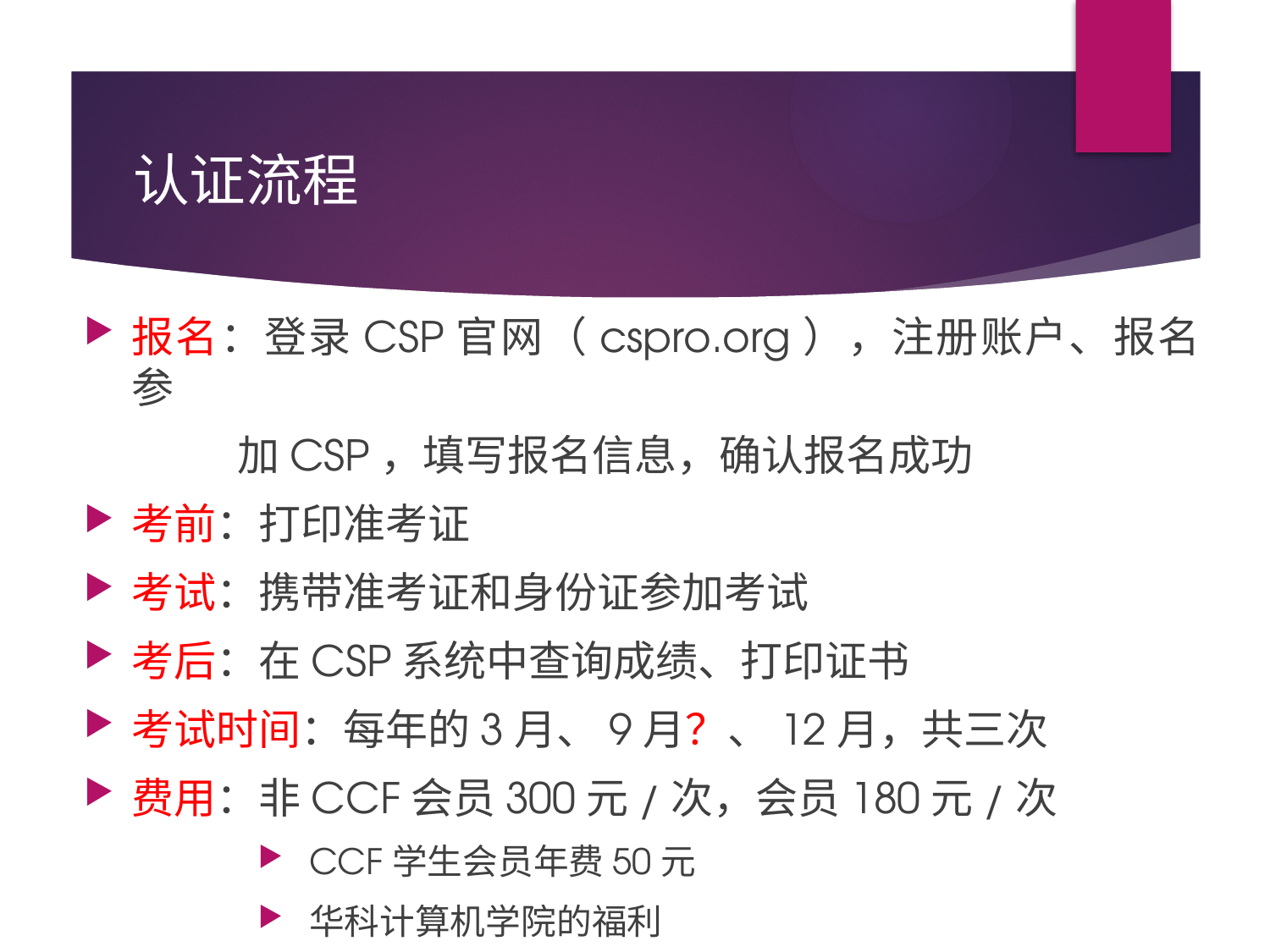

# 认证流程
报名：登录CSP官网（cspro.org），注册账户、报名参
               加CSP，填写报名信息，确认报名成功
考前：打印准考证
考试：携带准考证和身份证参加考试
考后：在CSP系统中查询成绩、打印证书
考试时间：每年的3月、9月？、12月，共三次
费用：非CCF会员300元/次，会员180元/次
CCF学生会员年费50元
华科计算机学院的福利